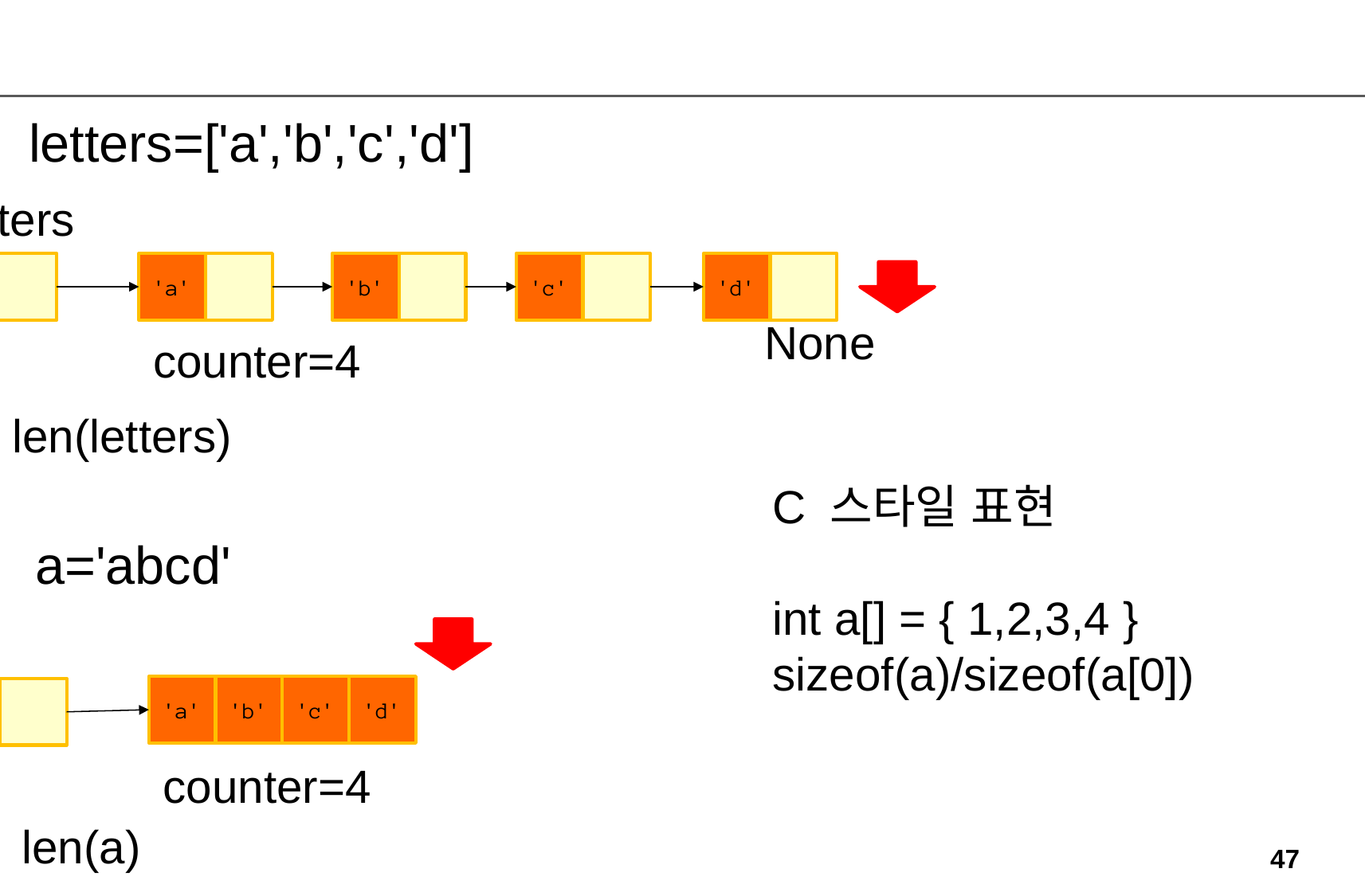

letters=['a','b','c','d']
letters

'a'

'b'

'c'

'd'

None
counter=4
len(letters)
C 스타일 표현

int a[] = { 1,2,3,4 }
sizeof(a)/sizeof(a[0])
a='abcd'
a

'a'
'b'
'c'
'd'

counter=4
len(a)